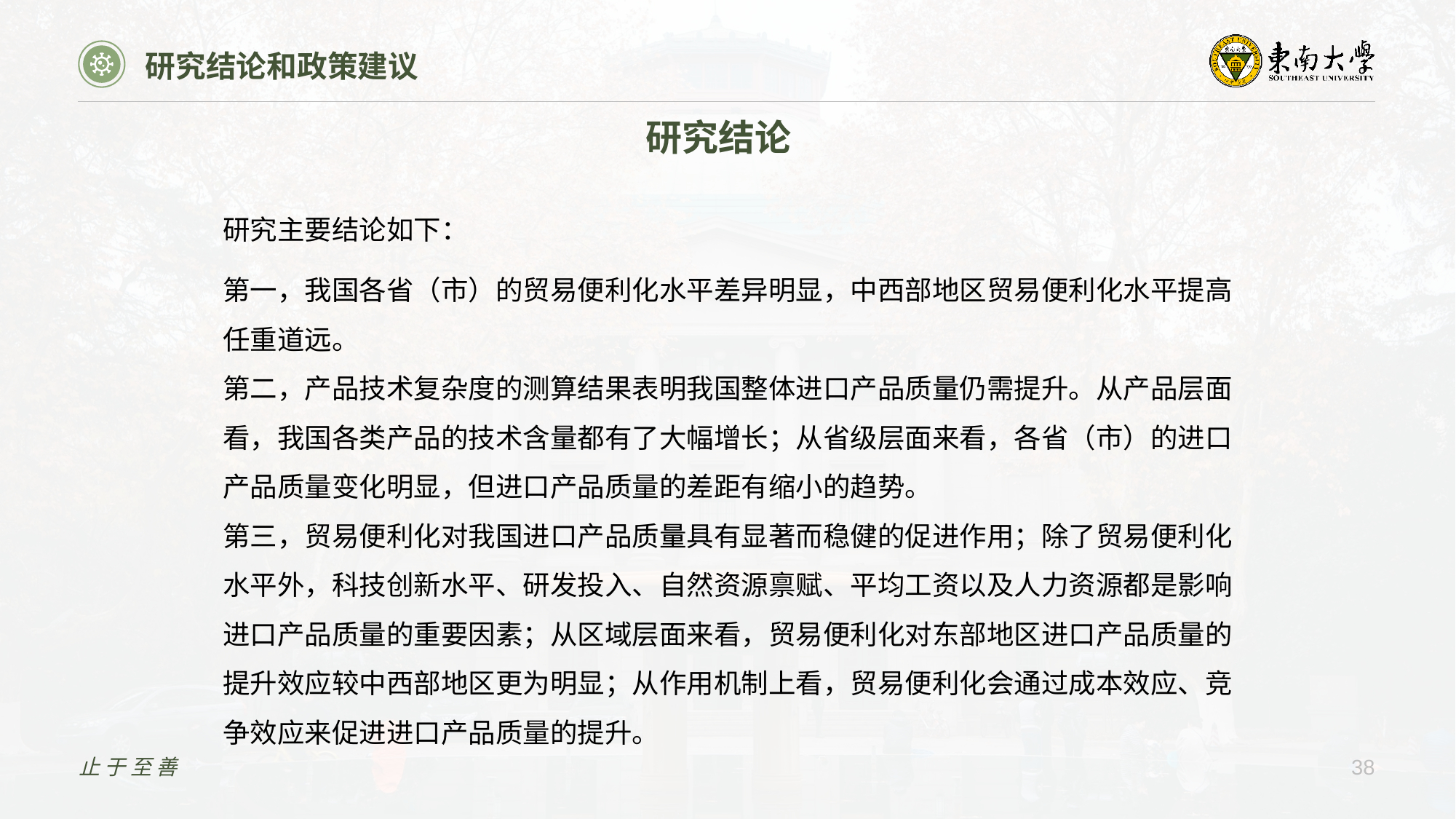

研究结论和政策建议
研究结论
研究主要结论如下：
第一，我国各省（市）的贸易便利化水平差异明显，中西部地区贸易便利化水平提高任重道远。
第二，产品技术复杂度的测算结果表明我国整体进口产品质量仍需提升。从产品层面看，我国各类产品的技术含量都有了大幅增长；从省级层面来看，各省（市）的进口产品质量变化明显，但进口产品质量的差距有缩小的趋势。
第三，贸易便利化对我国进口产品质量具有显著而稳健的促进作用；除了贸易便利化水平外，科技创新水平、研发投入、自然资源禀赋、平均工资以及人力资源都是影响进口产品质量的重要因素；从区域层面来看，贸易便利化对东部地区进口产品质量的提升效应较中西部地区更为明显；从作用机制上看，贸易便利化会通过成本效应、竞争效应来促进进口产品质量的提升。

止于至善
38